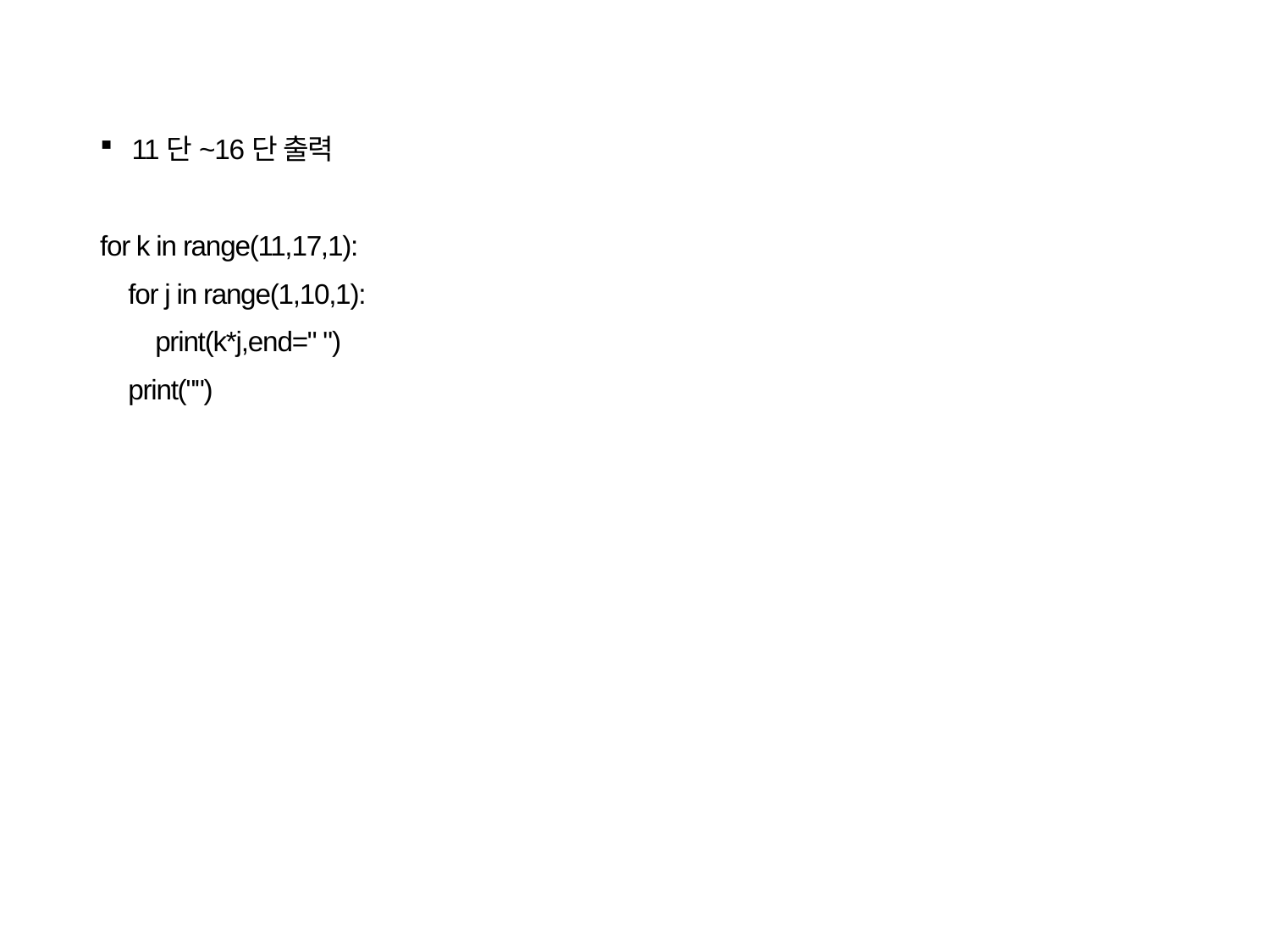

11단~16단 출력

for k in range(11,17,1):
    for j in range(1,10,1):
        print(k*j,end=" ")
    print("")

22